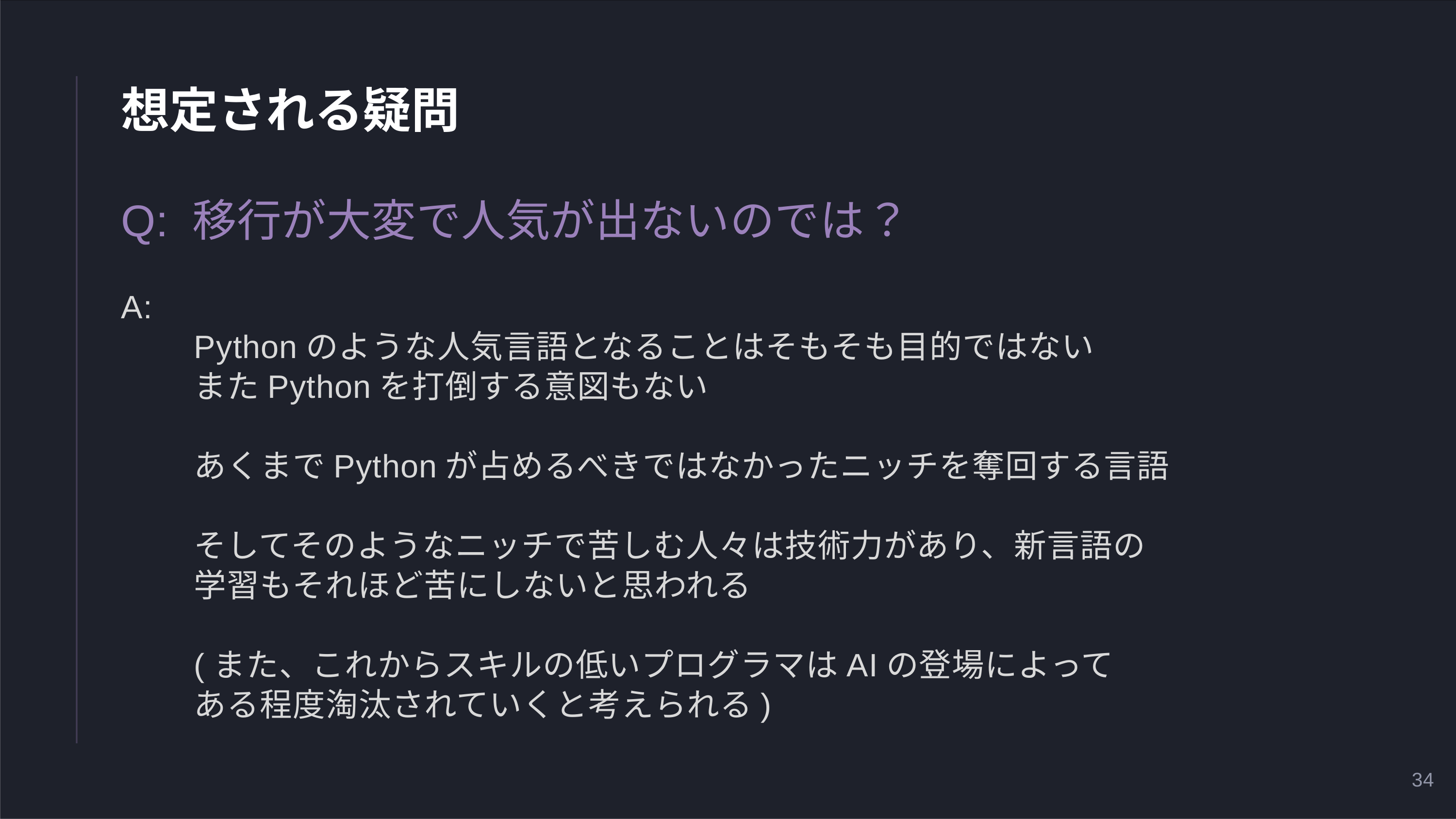

# 想定される疑問
Q: 移行が大変で人気が出ないのでは？

A:
	Pythonのような人気言語となることはそもそも目的ではない
	またPythonを打倒する意図もない

	あくまでPythonが占めるべきではなかったニッチを奪回する言語

	そしてそのようなニッチで苦しむ人々は技術力があり、新言語の
	学習もそれほど苦にしないと思われる

	(また、これからスキルの低いプログラマはAIの登場によって
	ある程度淘汰されていくと考えられる)

34